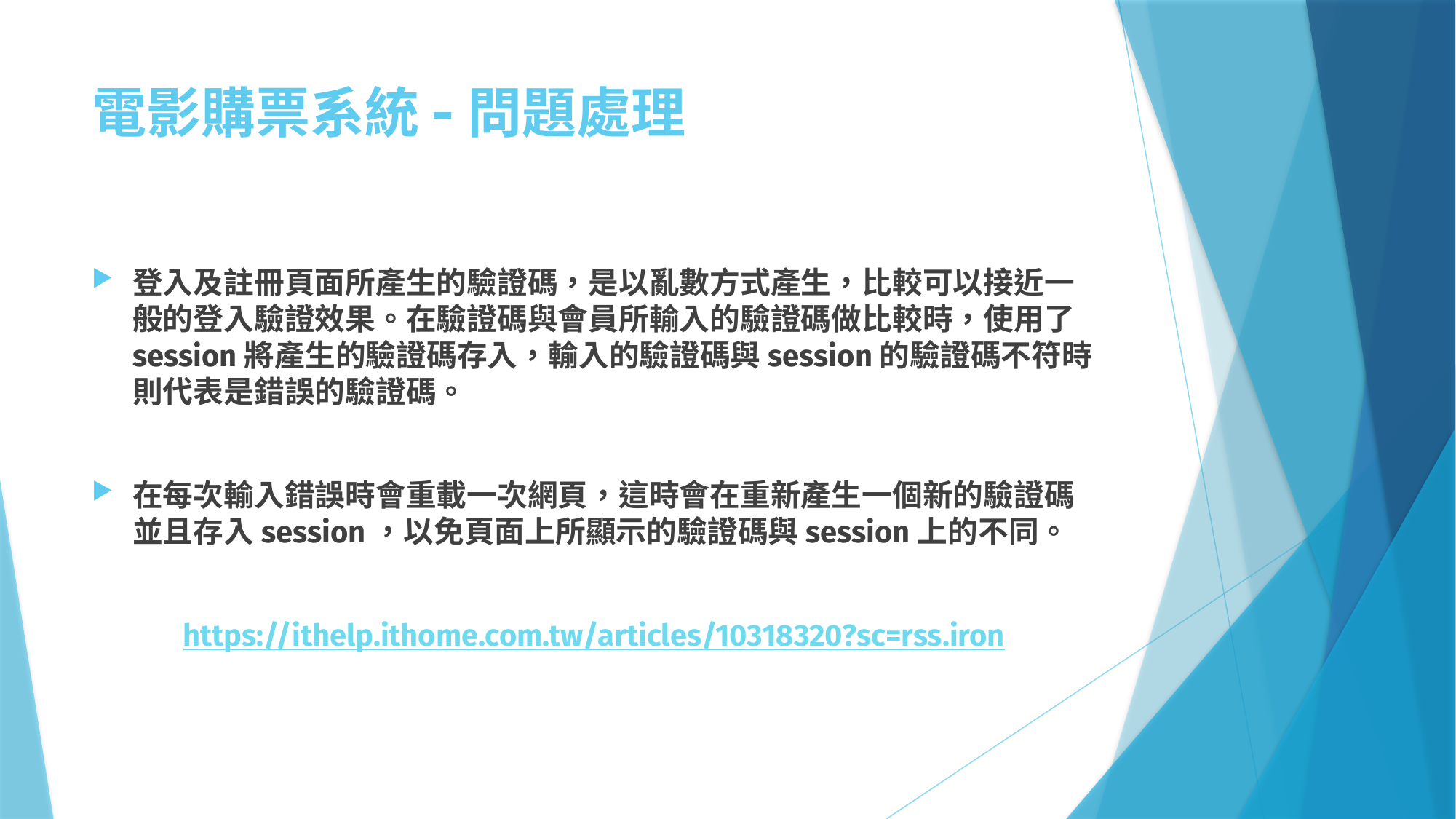

# 電影購票系統-問題處理
登入及註冊頁面所產生的驗證碼，是以亂數方式產生，比較可以接近一般的登入驗證效果。在驗證碼與會員所輸入的驗證碼做比較時，使用了session將產生的驗證碼存入，輸入的驗證碼與session的驗證碼不符時則代表是錯誤的驗證碼。

在每次輸入錯誤時會重載一次網頁，這時會在重新產生一個新的驗證碼並且存入session，以免頁面上所顯示的驗證碼與session上的不同。

https://ithelp.ithome.com.tw/articles/10318320?sc=rss.iron